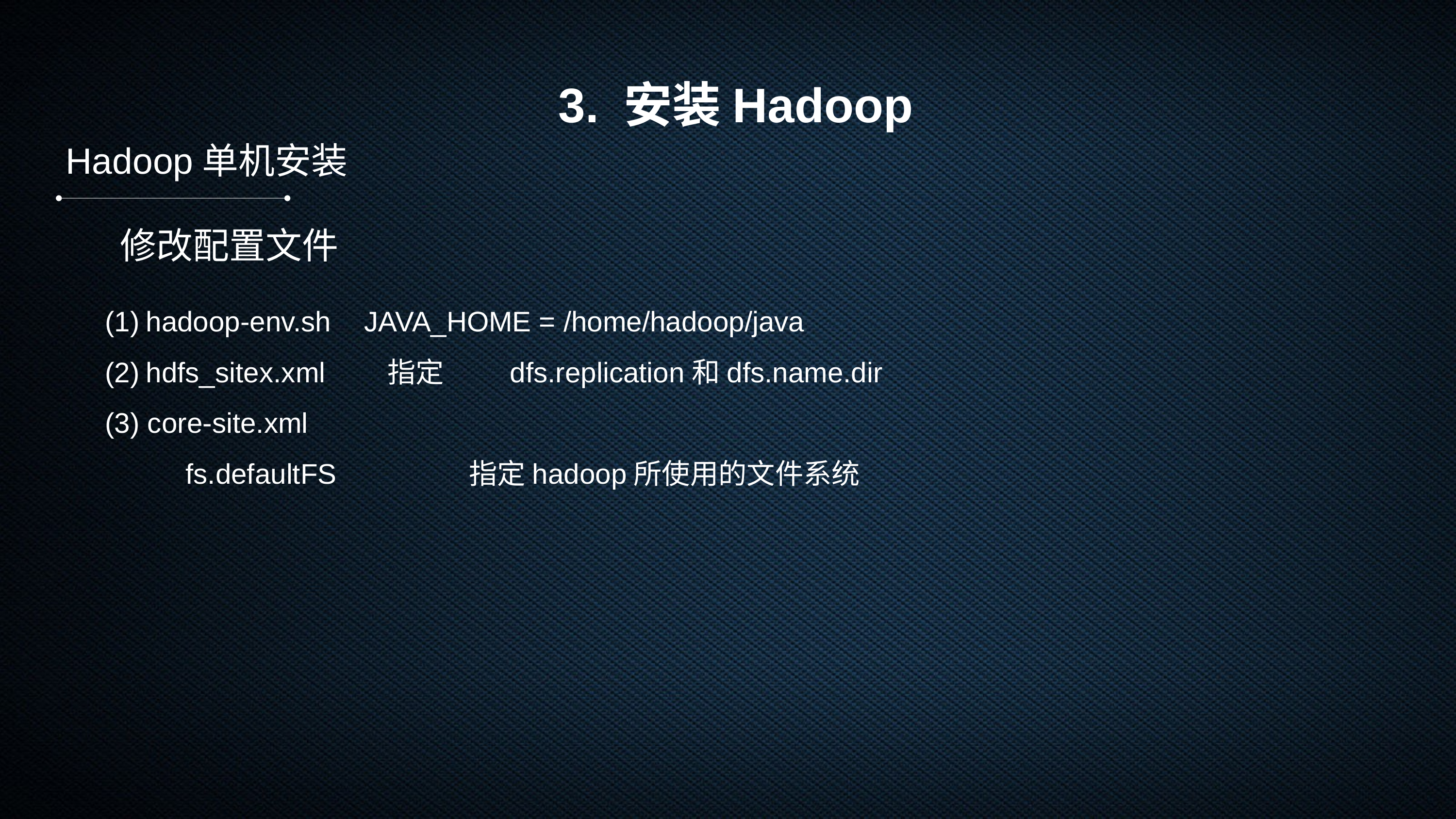

3. 安装Hadoop
Hadoop单机安装
修改配置文件
hadoop-env.sh   	JAVA_HOME = /home/hadoop/java
hdfs_sitex.xml       指定	dfs.replication和dfs.name.dir
(3) core-site.xml
	 fs.defaultFS    		指定hadoop所使用的文件系统